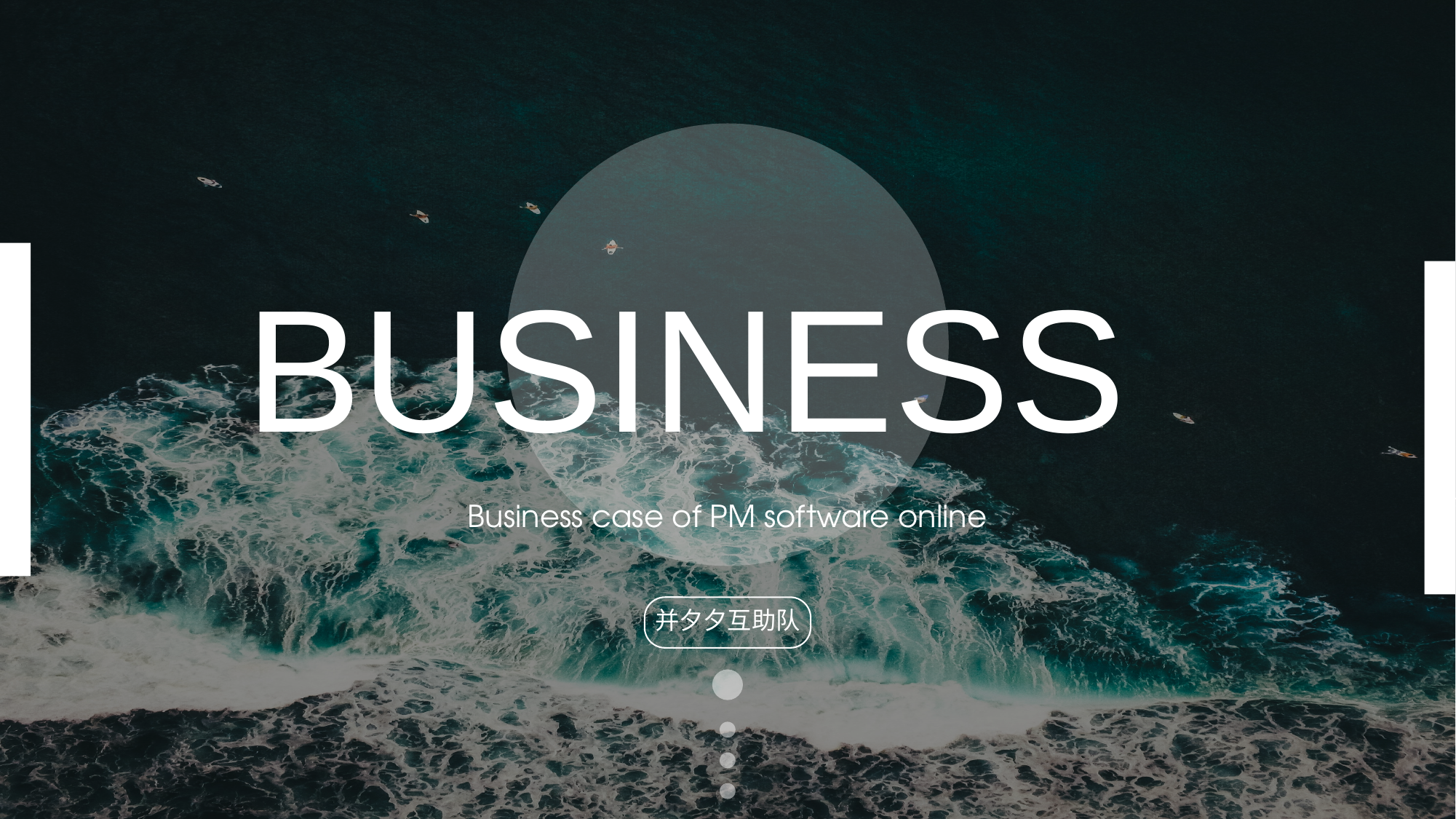

BUSINESS

Business case of PM software online

并夕夕互助队